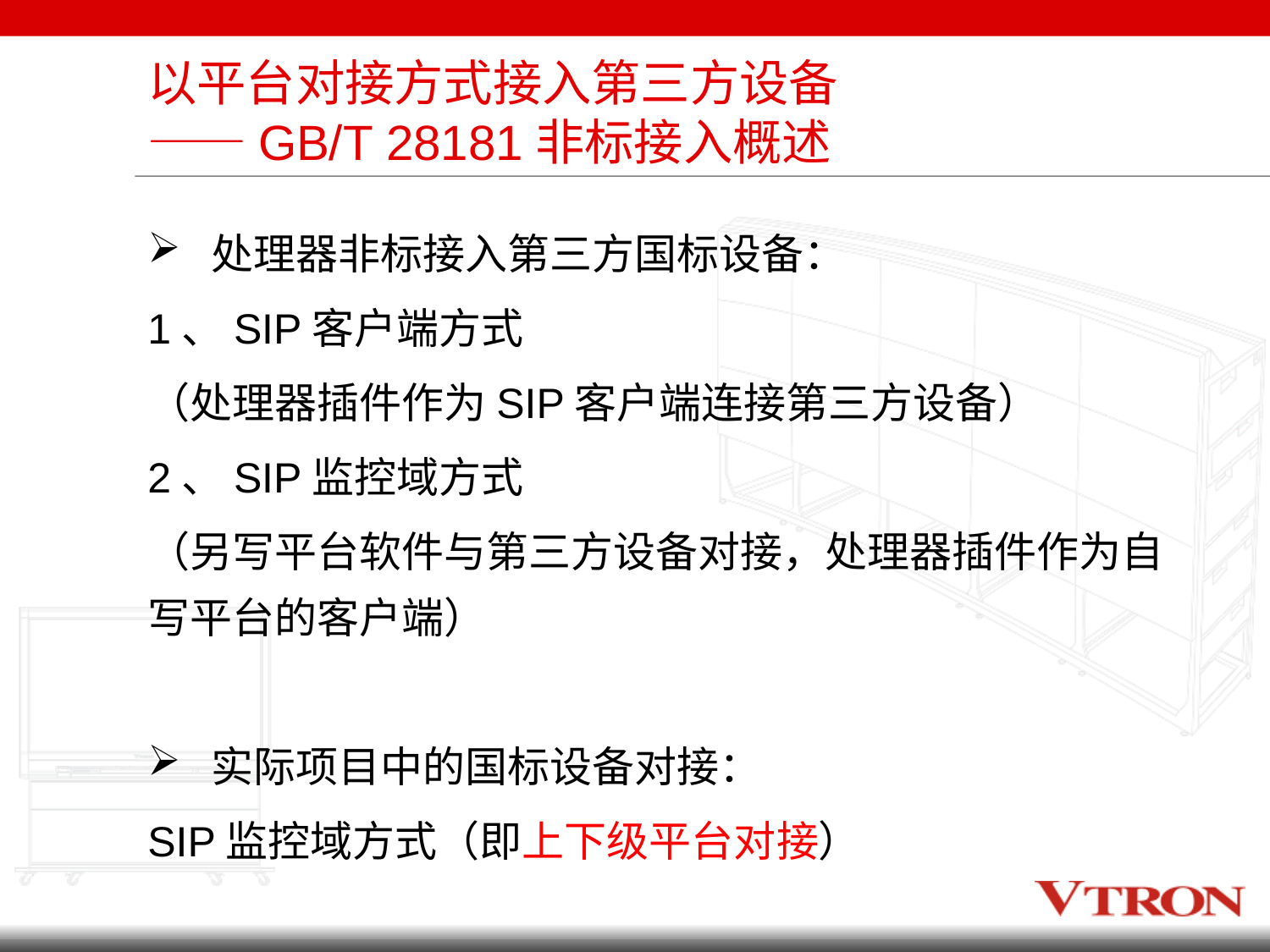

# 以平台对接方式接入第三方设备 ——GB/T 28181非标接入概述
处理器非标接入第三方国标设备：
1、SIP客户端方式
（处理器插件作为SIP客户端连接第三方设备）
2、SIP监控域方式
（另写平台软件与第三方设备对接，处理器插件作为自写平台的客户端）

实际项目中的国标设备对接：
SIP监控域方式（即上下级平台对接）